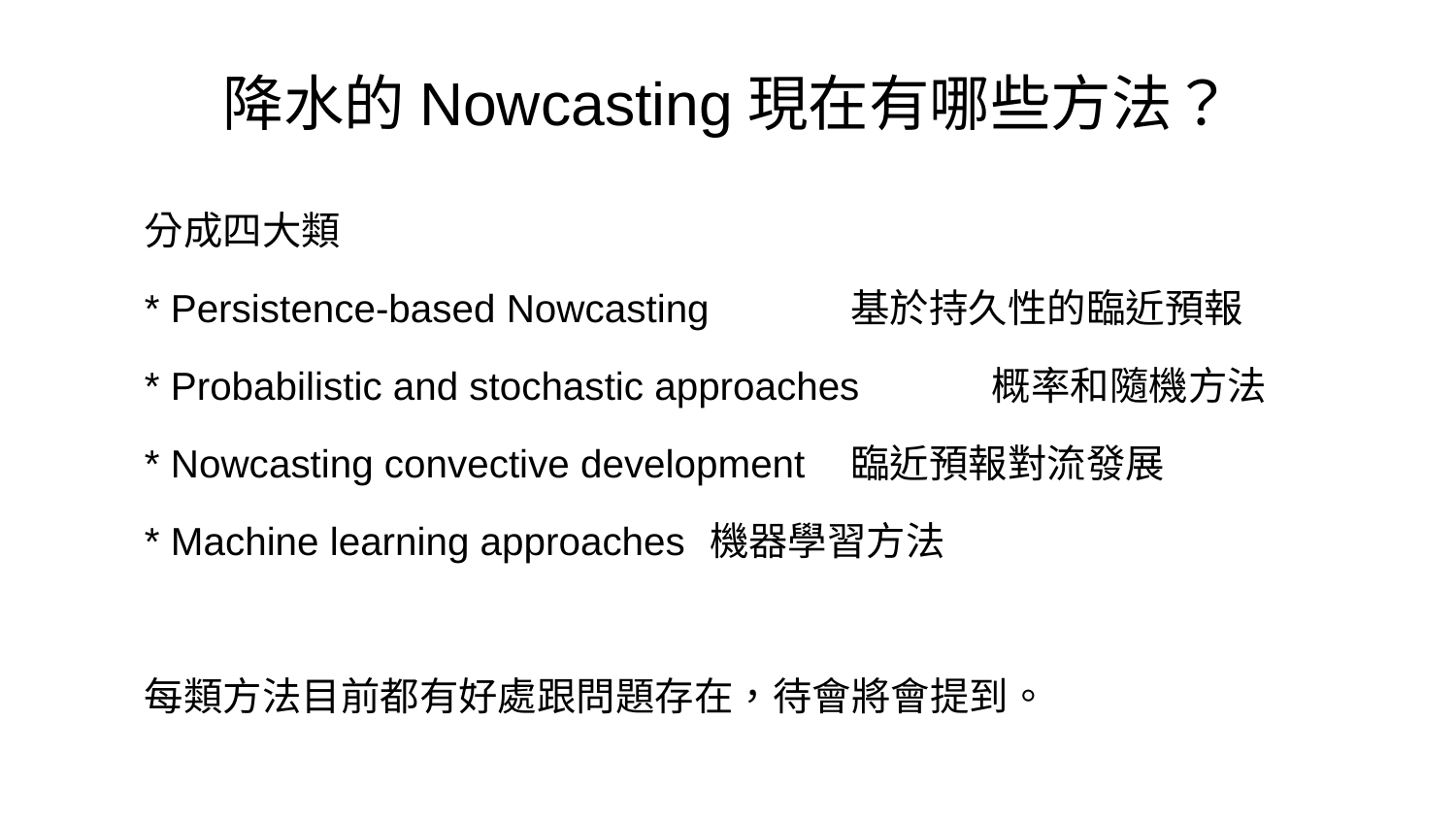

# 降水的Nowcasting現在有哪些方法？
分成四大類
* Persistence-based Nowcasting		基於持久性的臨近預報
* Probabilistic and stochastic approaches	概率和隨機方法
* Nowcasting convective development		臨近預報對流發展
* Machine learning approaches		機器學習方法

每類方法目前都有好處跟問題存在，待會將會提到。